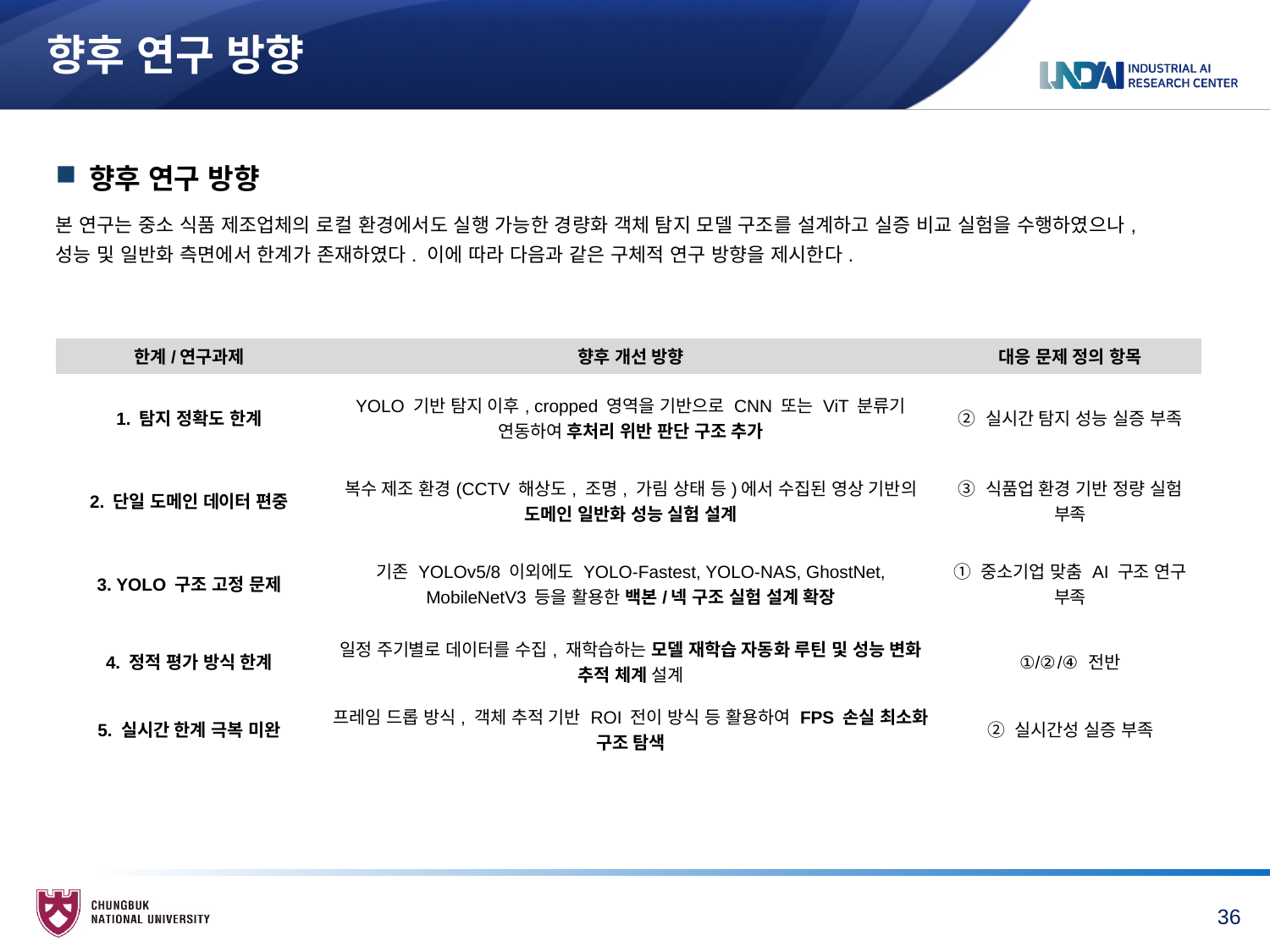

# 향후 연구 방향
향후 연구 방향
본 연구는 중소 식품 제조업체의 로컬 환경에서도 실행 가능한 경량화 객체 탐지 모델 구조를 설계하고 실증 비교 실험을 수행하였으나, 성능 및 일반화 측면에서 한계가 존재하였다. 이에 따라 다음과 같은 구체적 연구 방향을 제시한다.

| 한계/연구과제 | 향후 개선 방향 | 대응 문제 정의 항목 |
| --- | --- | --- |
| 1. 탐지 정확도 한계 | YOLO 기반 탐지 이후, cropped 영역을 기반으로 CNN 또는 ViT 분류기 연동하여 후처리 위반 판단 구조 추가 | ② 실시간 탐지 성능 실증 부족 |
| 2. 단일 도메인 데이터 편중 | 복수 제조 환경(CCTV 해상도, 조명, 가림 상태 등)에서 수집된 영상 기반의 도메인 일반화 성능 실험 설계 | ③ 식품업 환경 기반 정량 실험 부족 |
| 3. YOLO 구조 고정 문제 | 기존 YOLOv5/8 이외에도 YOLO-Fastest, YOLO-NAS, GhostNet, MobileNetV3 등을 활용한 백본/넥 구조 실험 설계 확장 | ① 중소기업 맞춤 AI 구조 연구 부족 |
| 4. 정적 평가 방식 한계 | 일정 주기별로 데이터를 수집, 재학습하는 모델 재학습 자동화 루틴 및 성능 변화 추적 체계 설계 | ①/②/④ 전반 |
| 5. 실시간 한계 극복 미완 | 프레임 드롭 방식, 객체 추적 기반 ROI 전이 방식 등 활용하여 FPS 손실 최소화 구조 탐색 | ② 실시간성 실증 부족 |